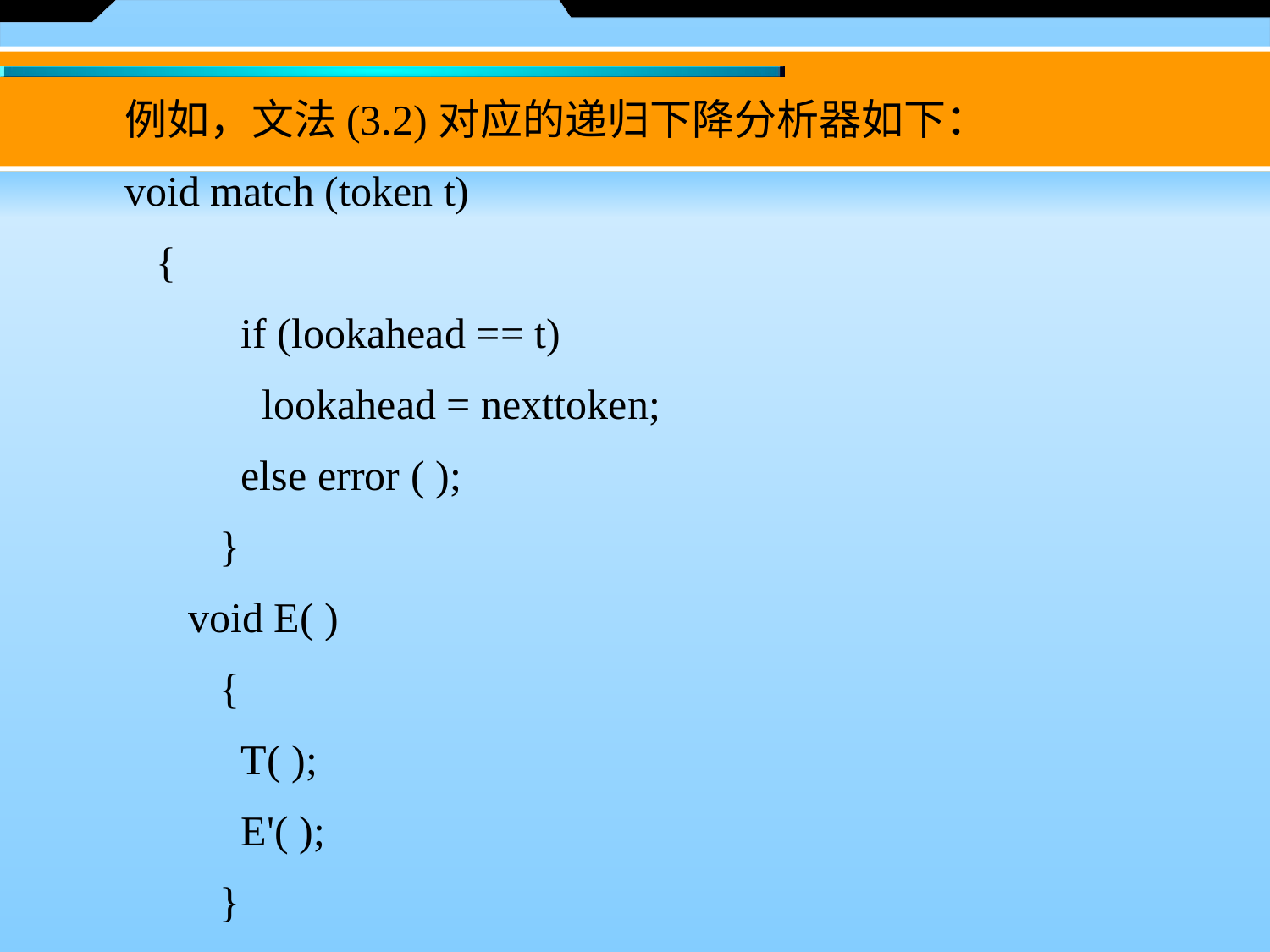

例如，文法(3.2)对应的递归下降分析器如下：
        void match (token t)
           {
             if (lookahead == t)
               lookahead = nexttoken;
             else error ( );
           }
        void E( )
           {
             T( );
             E'( );
           }